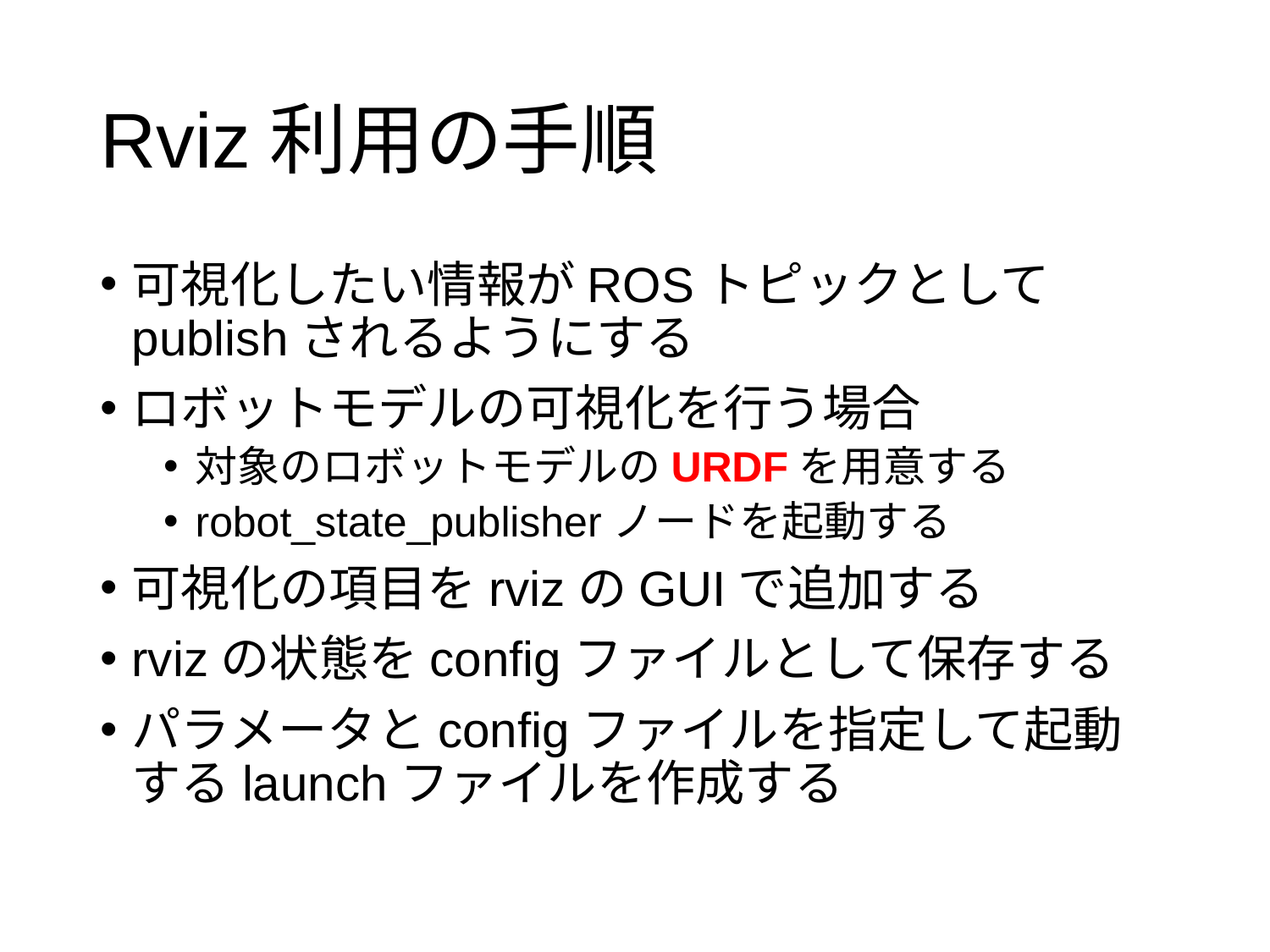

# Rviz利用の手順
可視化したい情報がROSトピックとしてpublishされるようにする
ロボットモデルの可視化を行う場合
対象のロボットモデルのURDFを用意する
robot_state_publisherノードを起動する
可視化の項目をrvizのGUIで追加する
rvizの状態をconfigファイルとして保存する
パラメータとconfigファイルを指定して起動するlaunchファイルを作成する